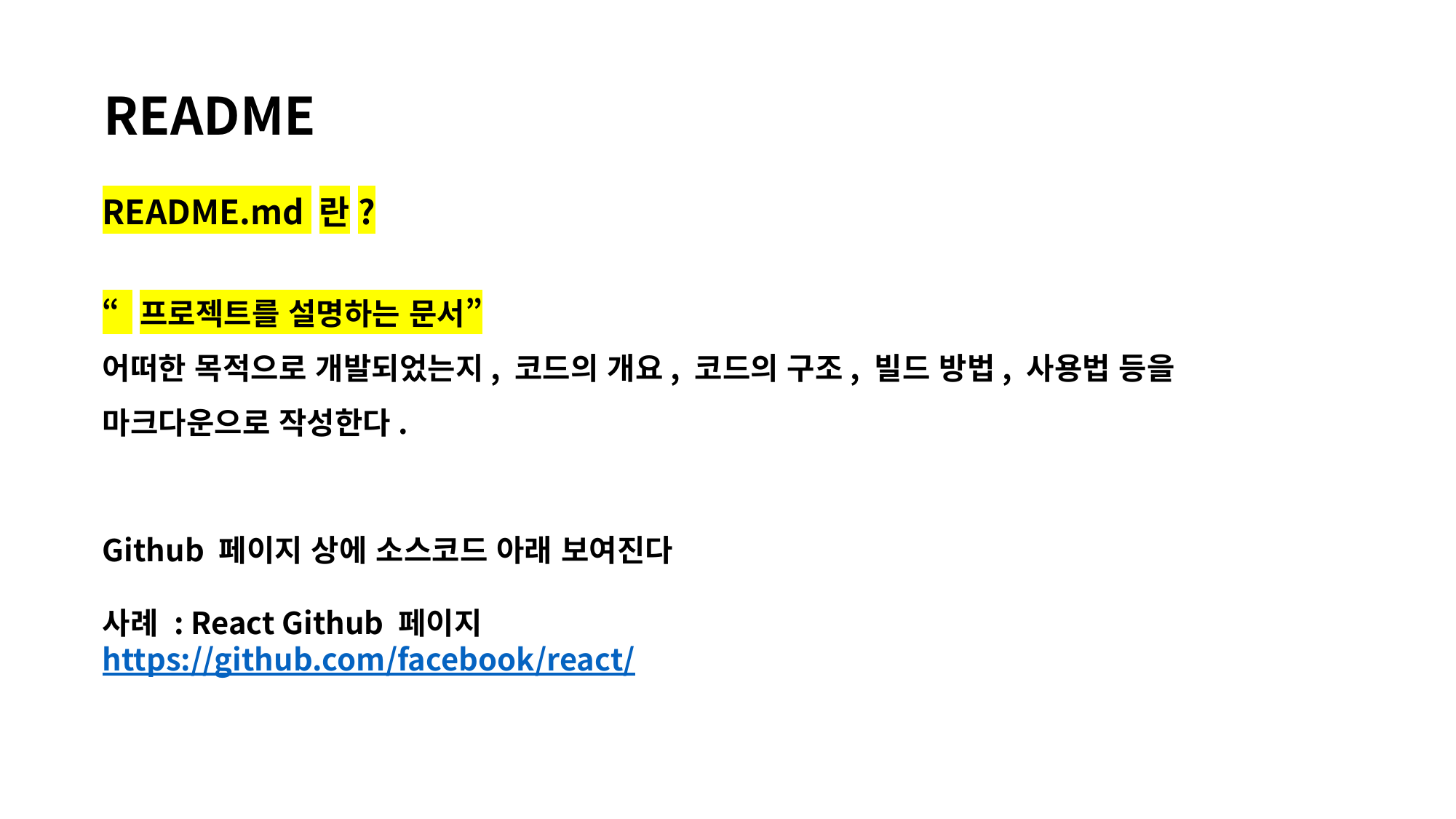

README
README.md 란?
“프로젝트를 설명하는 문서”
어떠한 목적으로 개발되었는지, 코드의 개요, 코드의 구조, 빌드 방법, 사용법 등을
마크다운으로 작성한다.
Github 페이지 상에 소스코드 아래 보여진다

사례 : React Github 페이지
https://github.com/facebook/react/